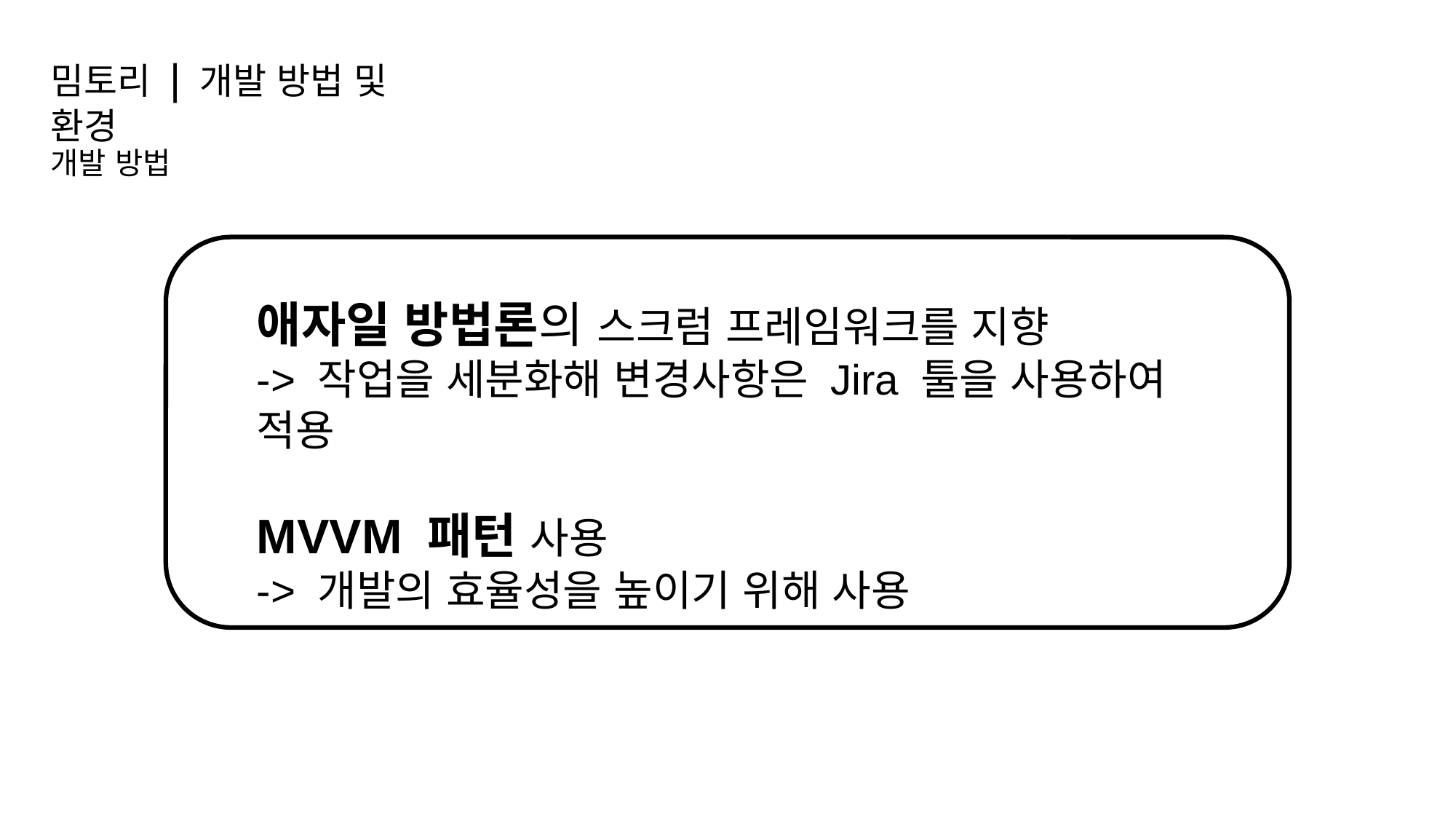

밈토리 | 개발 방법 및 환경
개발 방법

애자일 방법론의 스크럼 프레임워크를 지향
-> 작업을 세분화해 변경사항은 Jira 툴을 사용하여 적용

MVVM 패턴 사용
-> 개발의 효율성을 높이기 위해 사용